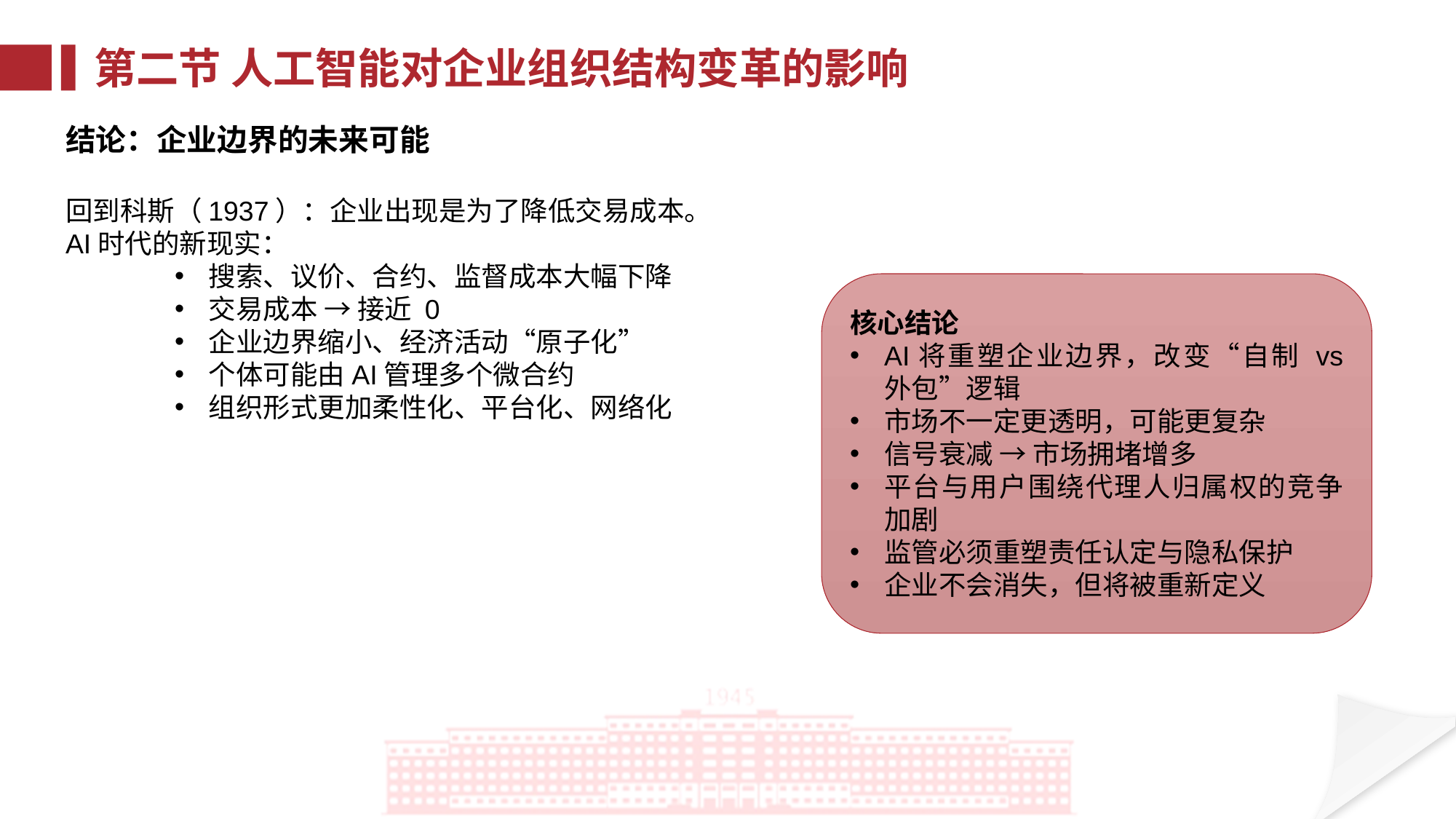

第二节 人工智能对企业组织结构变革的影响
结论：企业边界的未来可能

回到科斯（1937）：企业出现是为了降低交易成本。
AI时代的新现实：
搜索、议价、合约、监督成本大幅下降
交易成本 → 接近 0
企业边界缩小、经济活动“原子化”
个体可能由AI管理多个微合约
组织形式更加柔性化、平台化、网络化
核心结论
AI将重塑企业边界，改变“自制 vs 外包”逻辑
市场不一定更透明，可能更复杂
信号衰减 → 市场拥堵增多
平台与用户围绕代理人归属权的竞争加剧
监管必须重塑责任认定与隐私保护
企业不会消失，但将被重新定义